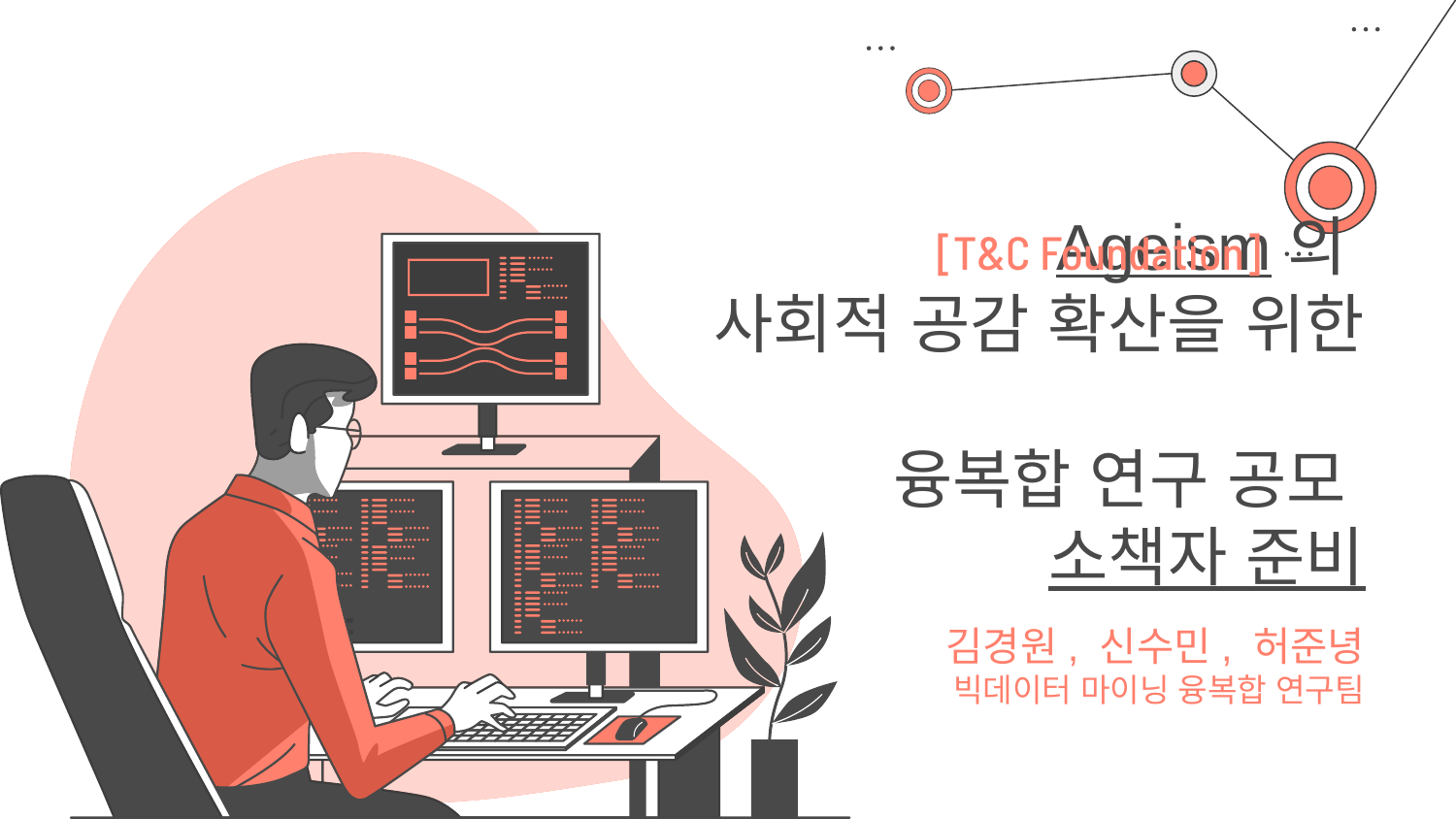

[T&C Foundation]
# Ageism의 사회적 공감 확산을 위한 융복합 연구 공모 소책자 준비
김경원, 신수민, 허준녕
빅데이터 마이닝 융복합 연구팀